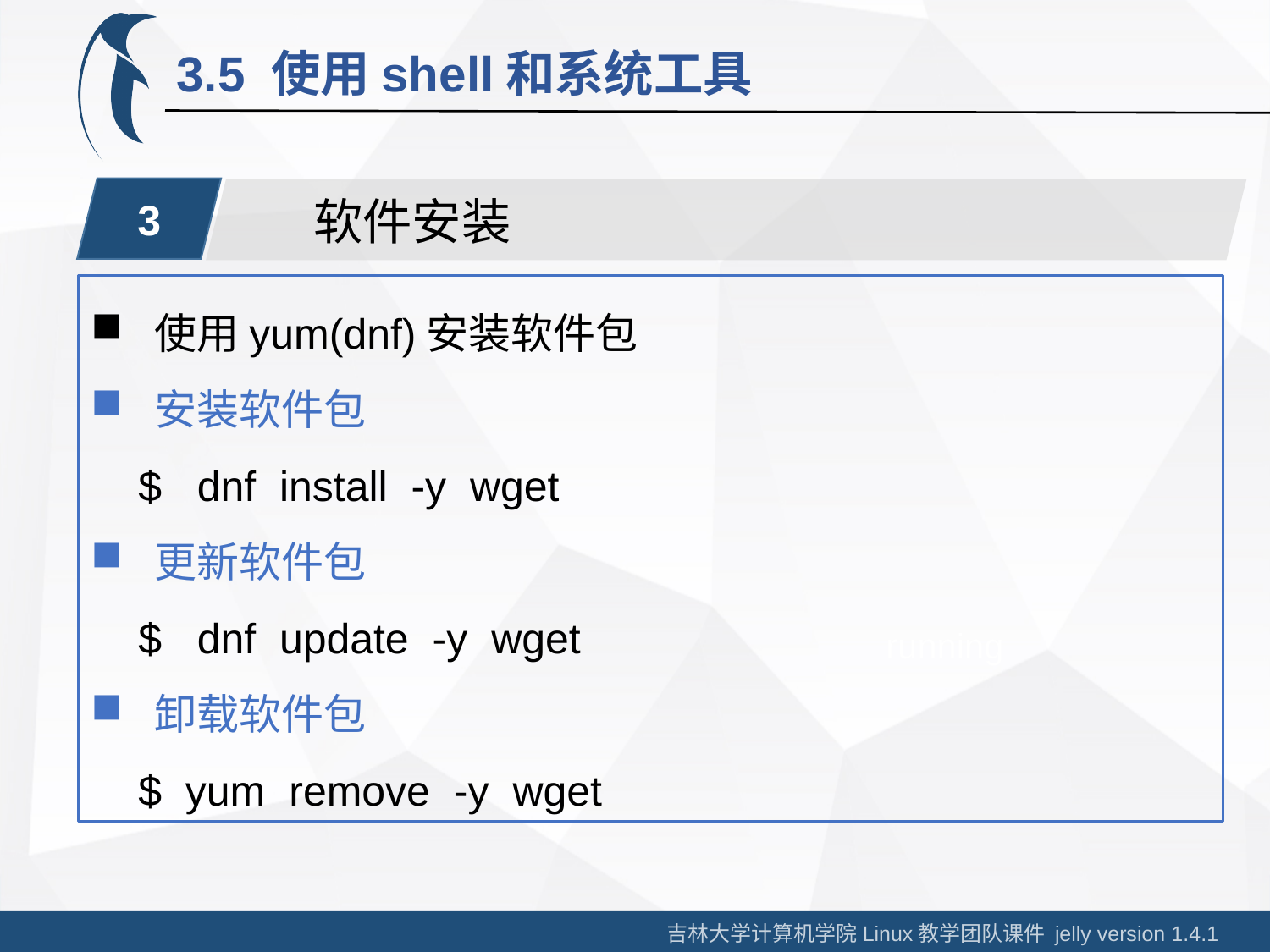

3.5 使用shell和系统工具
3
软件安装
使用yum(dnf)安装软件包
安装软件包
    $   dnf  install  -y  wget
更新软件包
    $   dnf  update  -y  wget
卸载软件包
    $  yum  remove  -y  wget
running